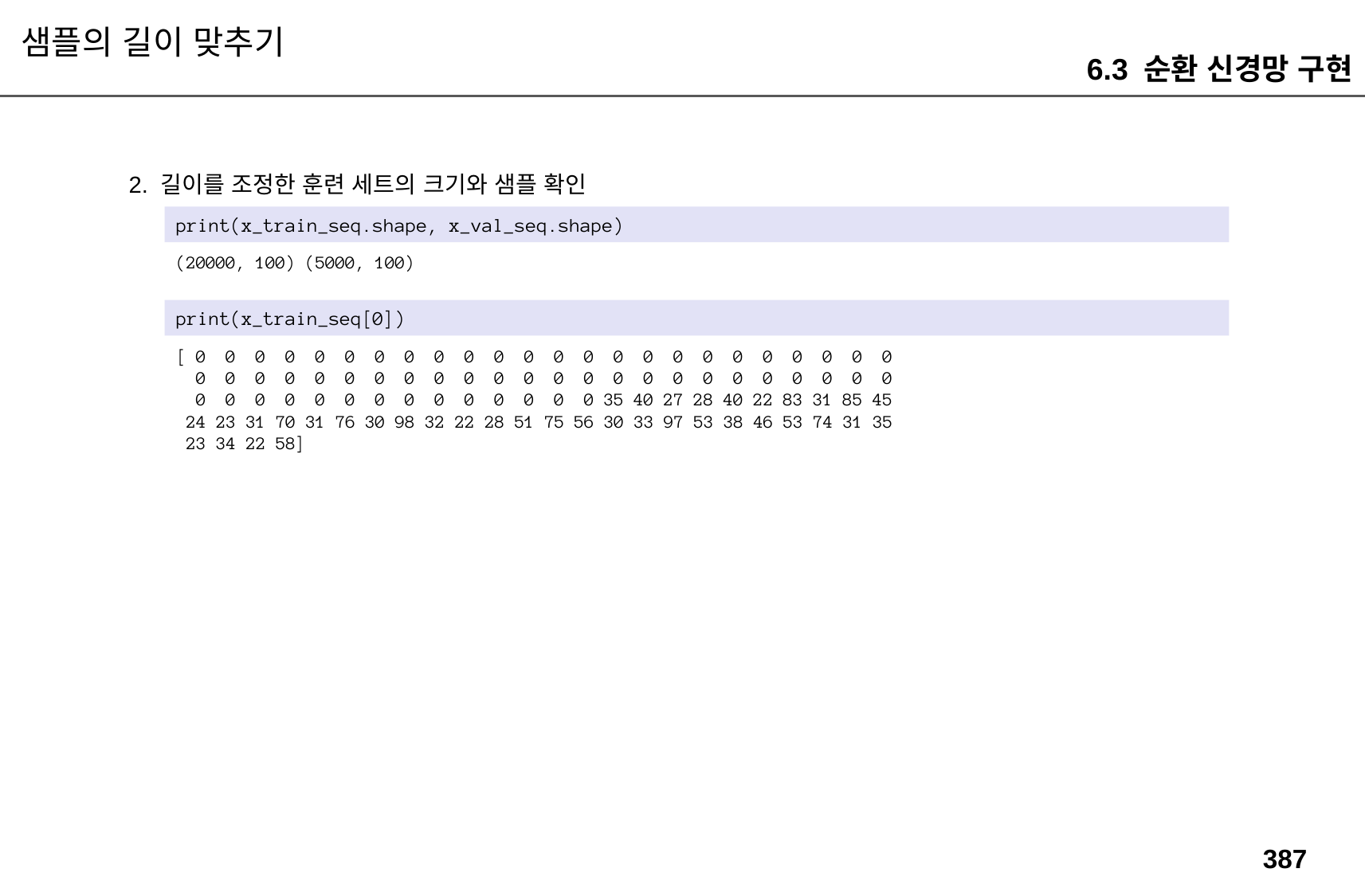

샘플의 길이 맞추기
6.3 순환 신경망 구현
2. 길이를 조정한 훈련 세트의 크기와 샘플 확인
print(x_train_seq.shape, x_val_seq.shape)
(20000, 100) (5000, 100)
print(x_train_seq[0])
[ 0  0  0  0  0  0  0  0  0  0  0  0  0  0  0  0  0  0  0  0  0  0  0  0
  0  0  0  0  0  0  0  0  0  0  0  0  0  0  0  0  0  0  0  0  0  0  0  0
  0  0  0  0  0  0  0  0  0  0  0  0  0  0 35 40 27 28 40 22 83 31 85 45
 24 23 31 70 31 76 30 98 32 22 28 51 75 56 30 33 97 53 38 46 53 74 31 35
 23 34 22 58]